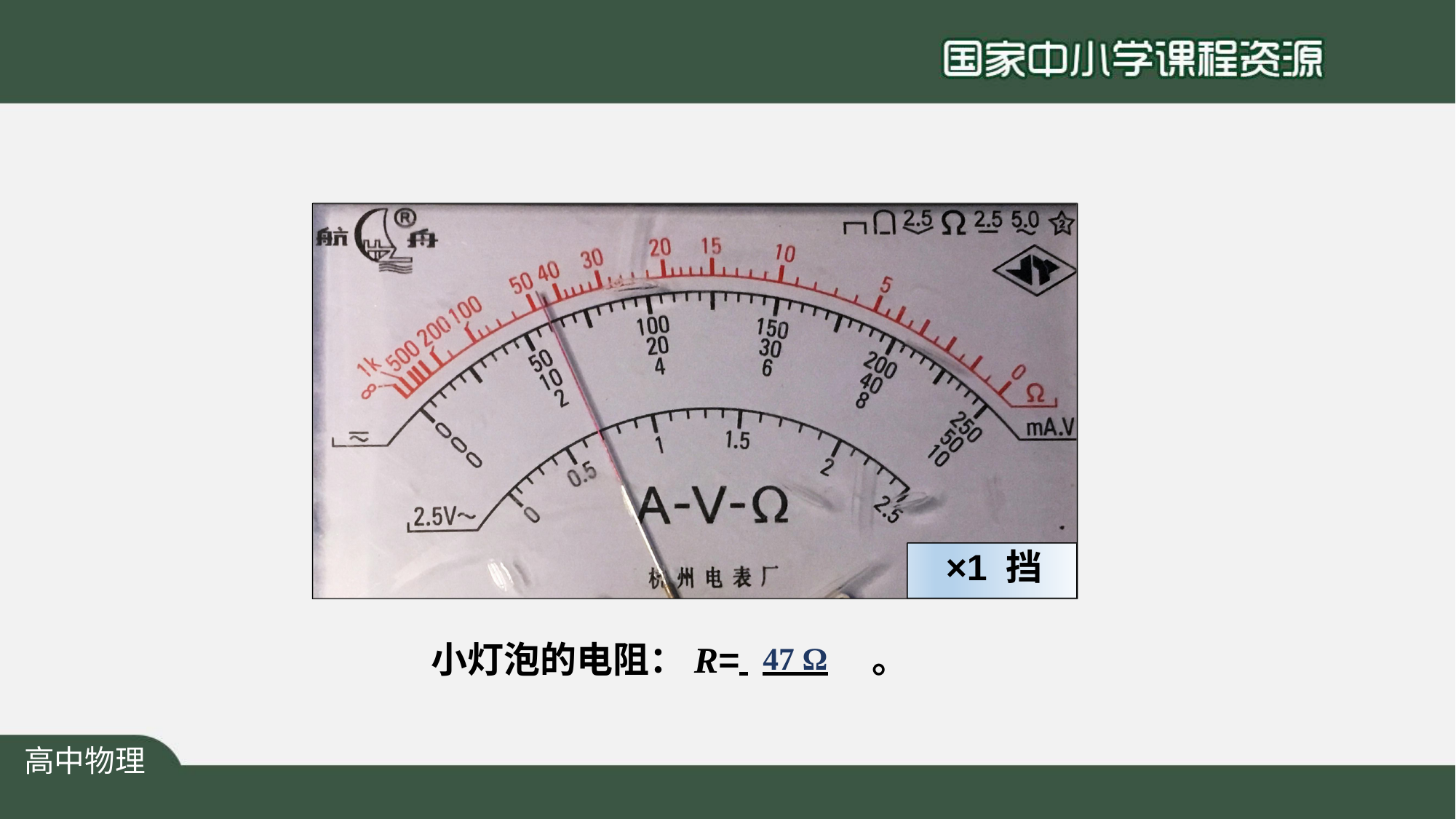

×1 挡
小灯泡的电阻：R= 	47 Ω	。

高中物理